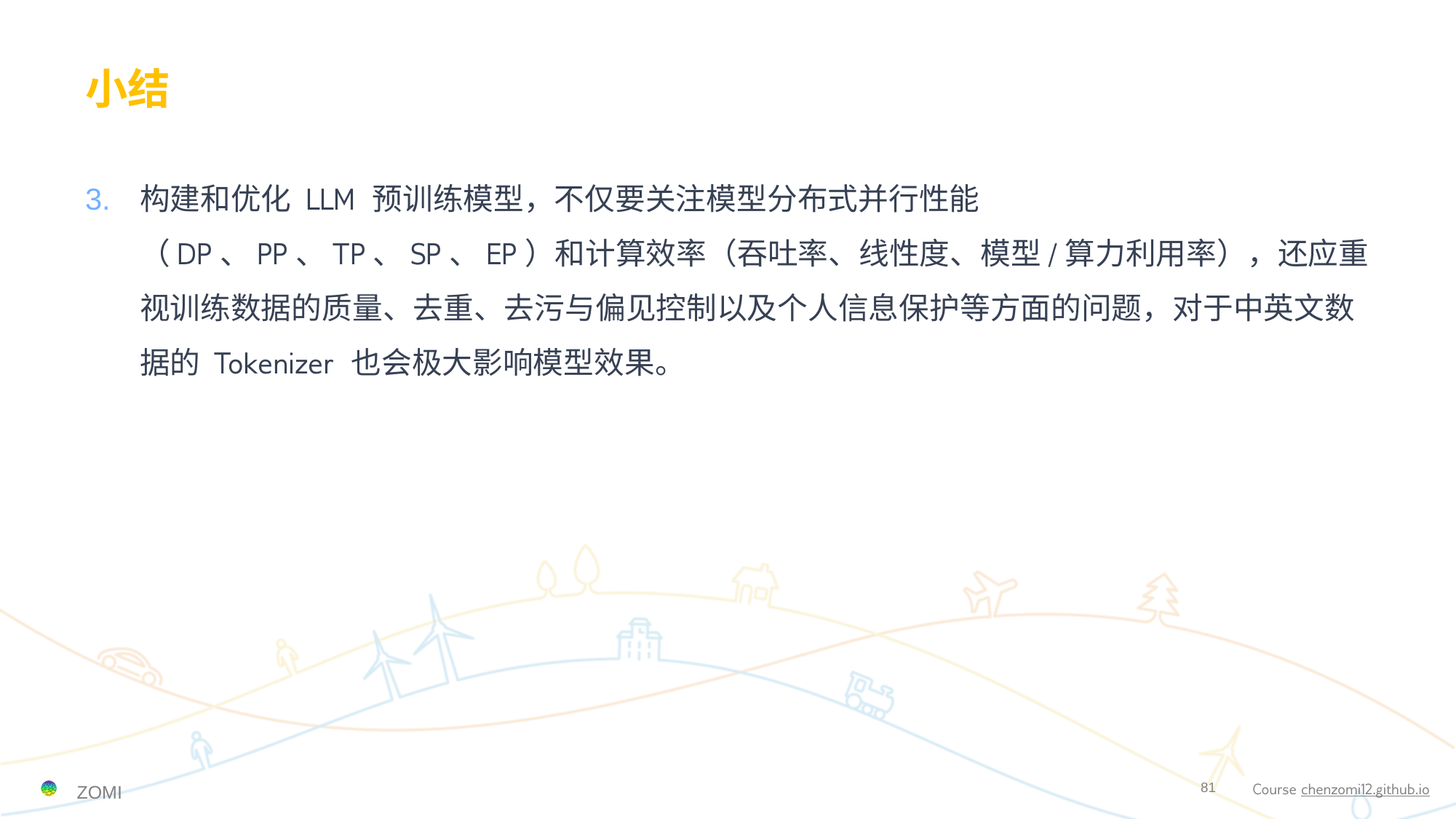

# 小结
构建和优化 LLM 预训练模型，不仅要关注模型分布式并行性能（DP、PP、TP、SP、EP）和计算效率（吞吐率、线性度、模型/算力利用率），还应重视训练数据的质量、去重、去污与偏见控制以及个人信息保护等方面的问题，对于中英文数据的 Tokenizer 也会极大影响模型效果。